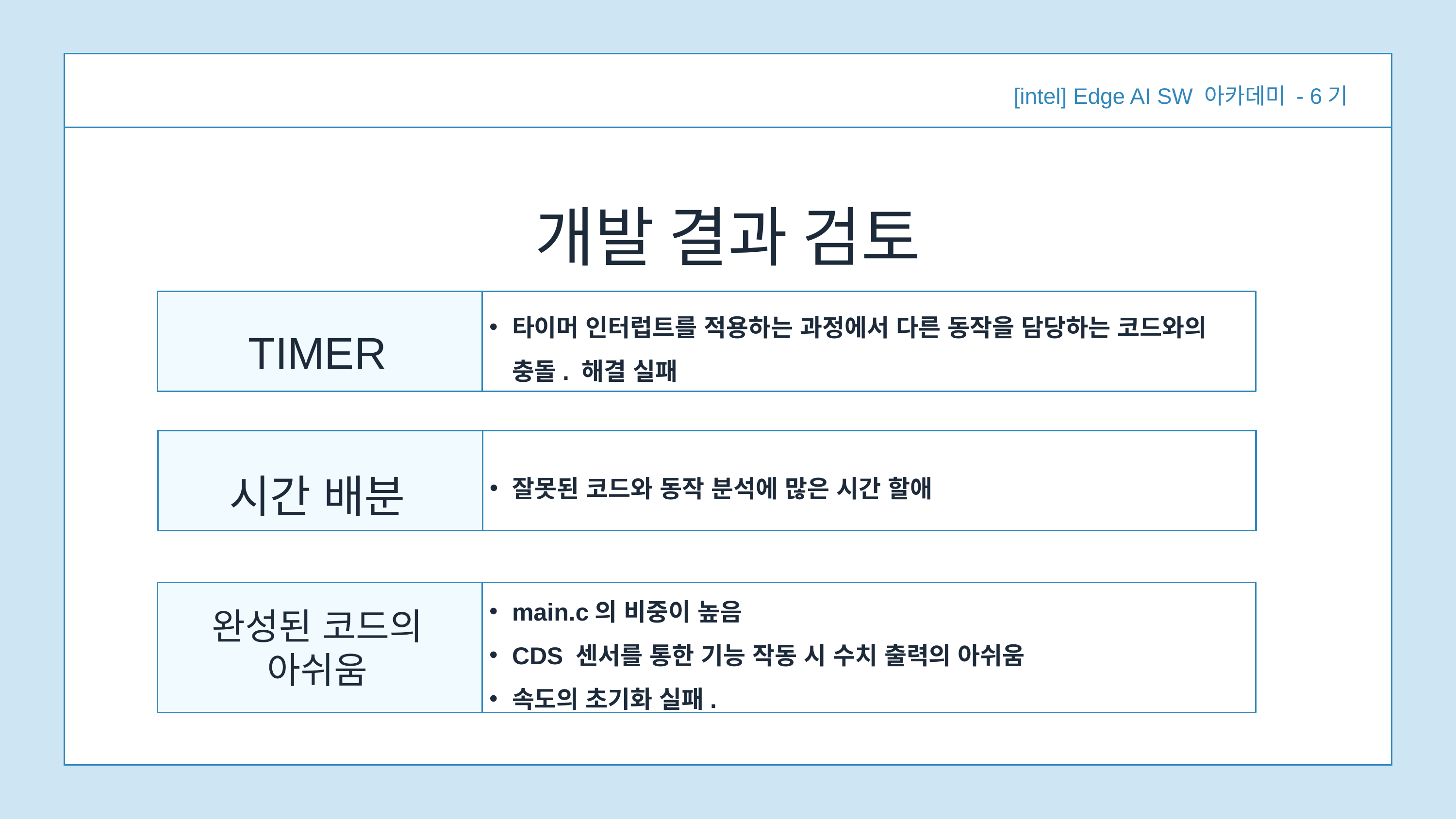

[intel] Edge AI SW 아카데미 - 6기

개발 결과 검토
TIMER
타이머 인터럽트를 적용하는 과정에서 다른 동작을 담당하는 코드와의 충돌. 해결 실패

잘못된 코드와 동작 분석에 많은 시간 할애

시간 배분
main.c의 비중이 높음
CDS 센서를 통한 기능 작동 시 수치 출력의 아쉬움
속도의 초기화 실패.

완성된 코드의
아쉬움